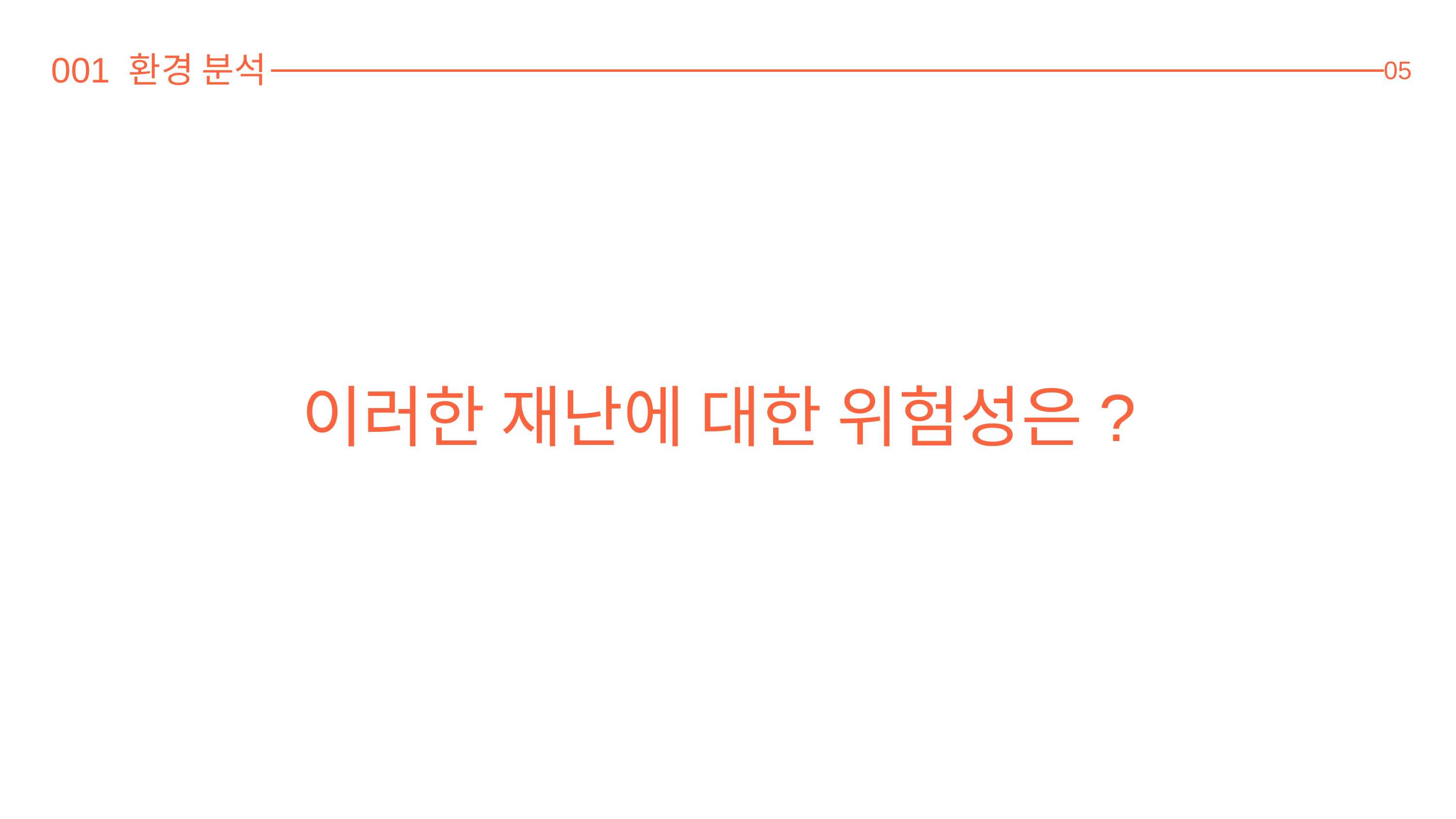

001 환경 분석
05

이러한 재난에 대한 위험성은?